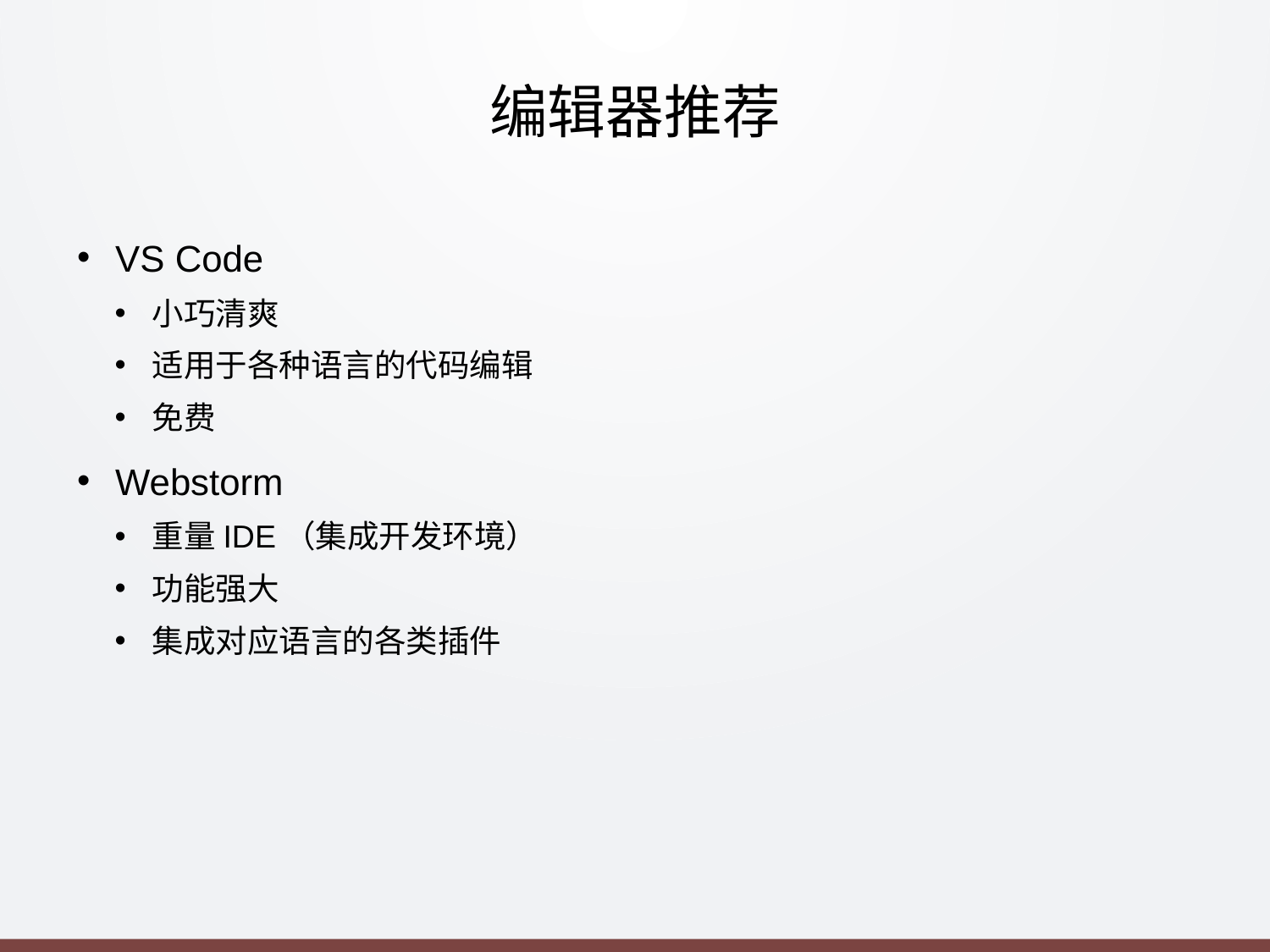

# 编辑器推荐
VS Code
小巧清爽
适用于各种语言的代码编辑
免费
Webstorm
重量IDE（集成开发环境）
功能强大
集成对应语言的各类插件